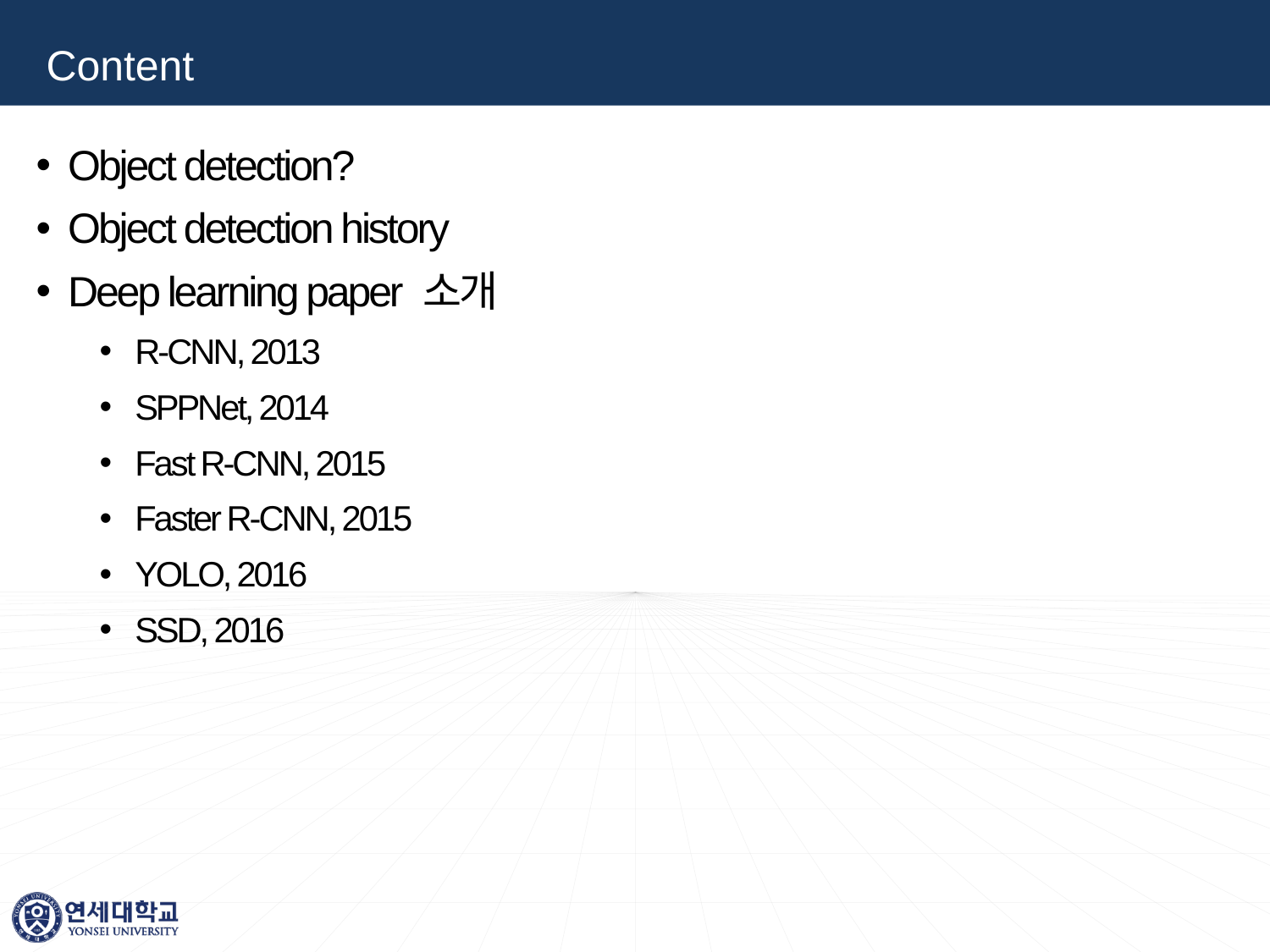

# Content
Object detection?
Object detection history
Deep learning paper 소개
R-CNN, 2013
SPPNet, 2014
Fast R-CNN, 2015
Faster R-CNN, 2015
YOLO, 2016
SSD, 2016